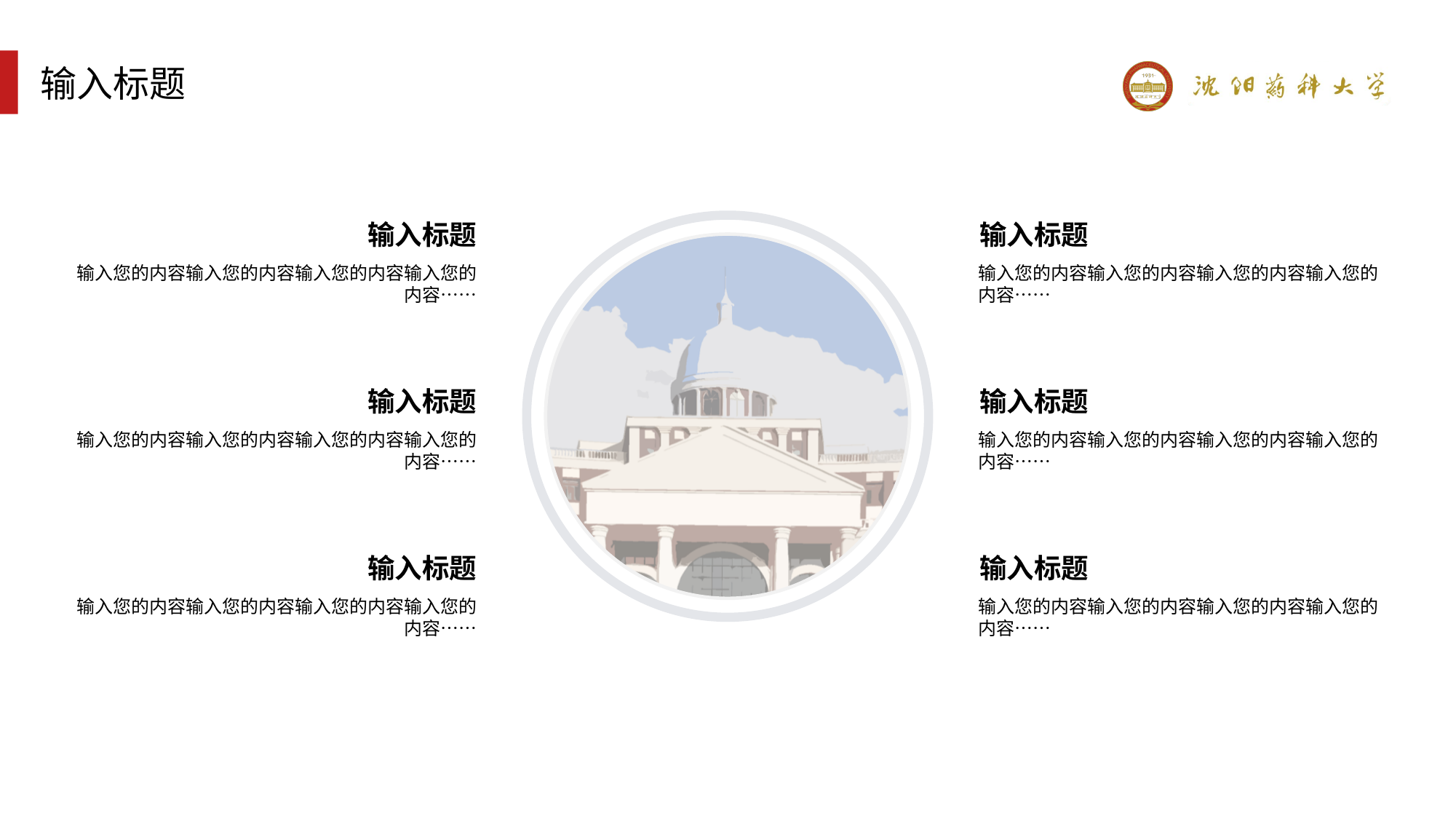

输入标题
输入标题
输入您的内容输入您的内容输入您的内容输入您的内容……
输入标题
输入您的内容输入您的内容输入您的内容输入您的内容……

输入标题
输入您的内容输入您的内容输入您的内容输入您的内容……
输入标题
输入您的内容输入您的内容输入您的内容输入您的内容……
输入标题
输入您的内容输入您的内容输入您的内容输入您的内容……
输入标题
输入您的内容输入您的内容输入您的内容输入您的内容……